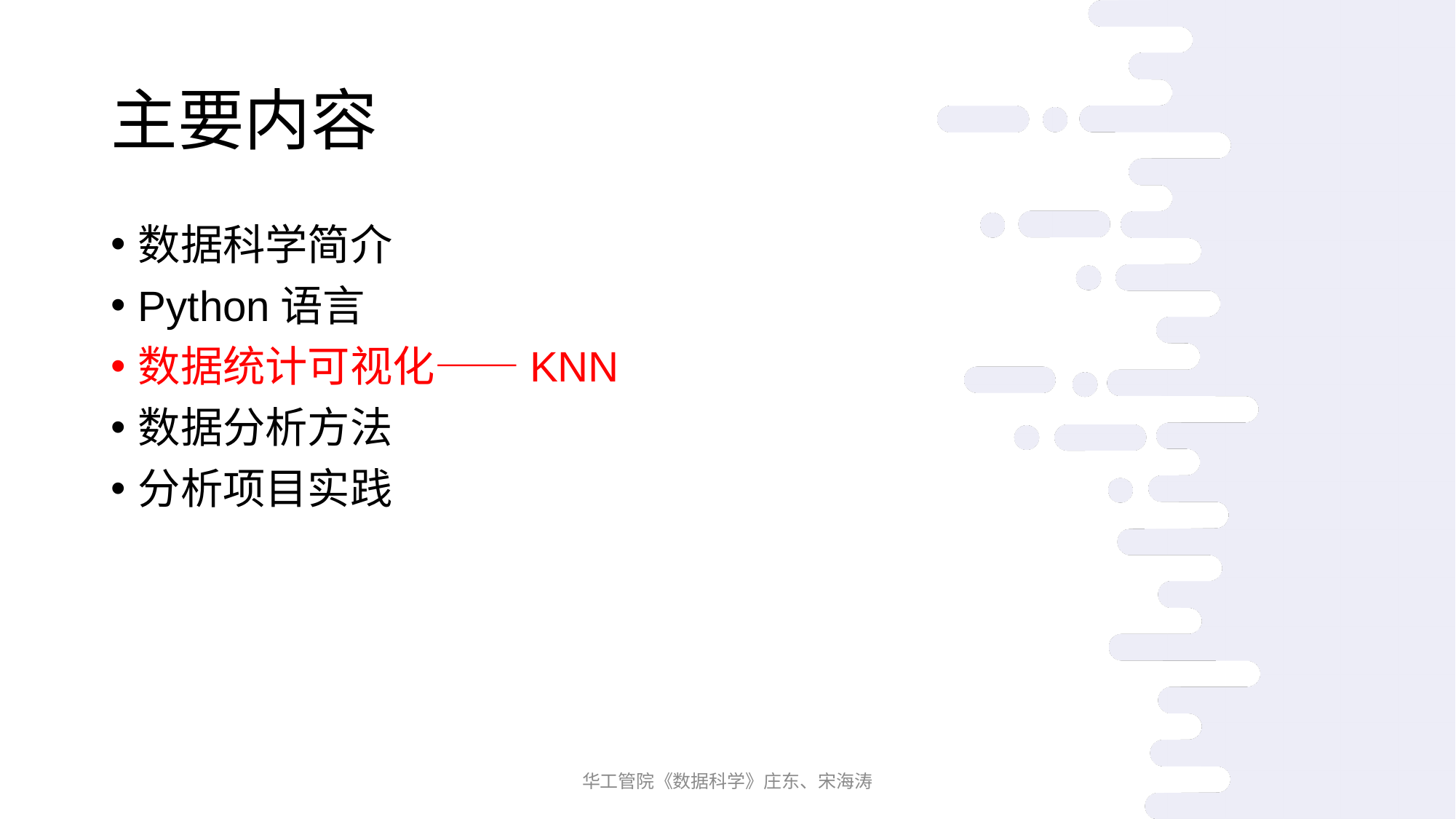

# 主要内容
数据科学简介
Python语言
数据统计可视化——KNN
数据分析方法
分析项目实践
华工管院《数据科学》庄东、宋海涛